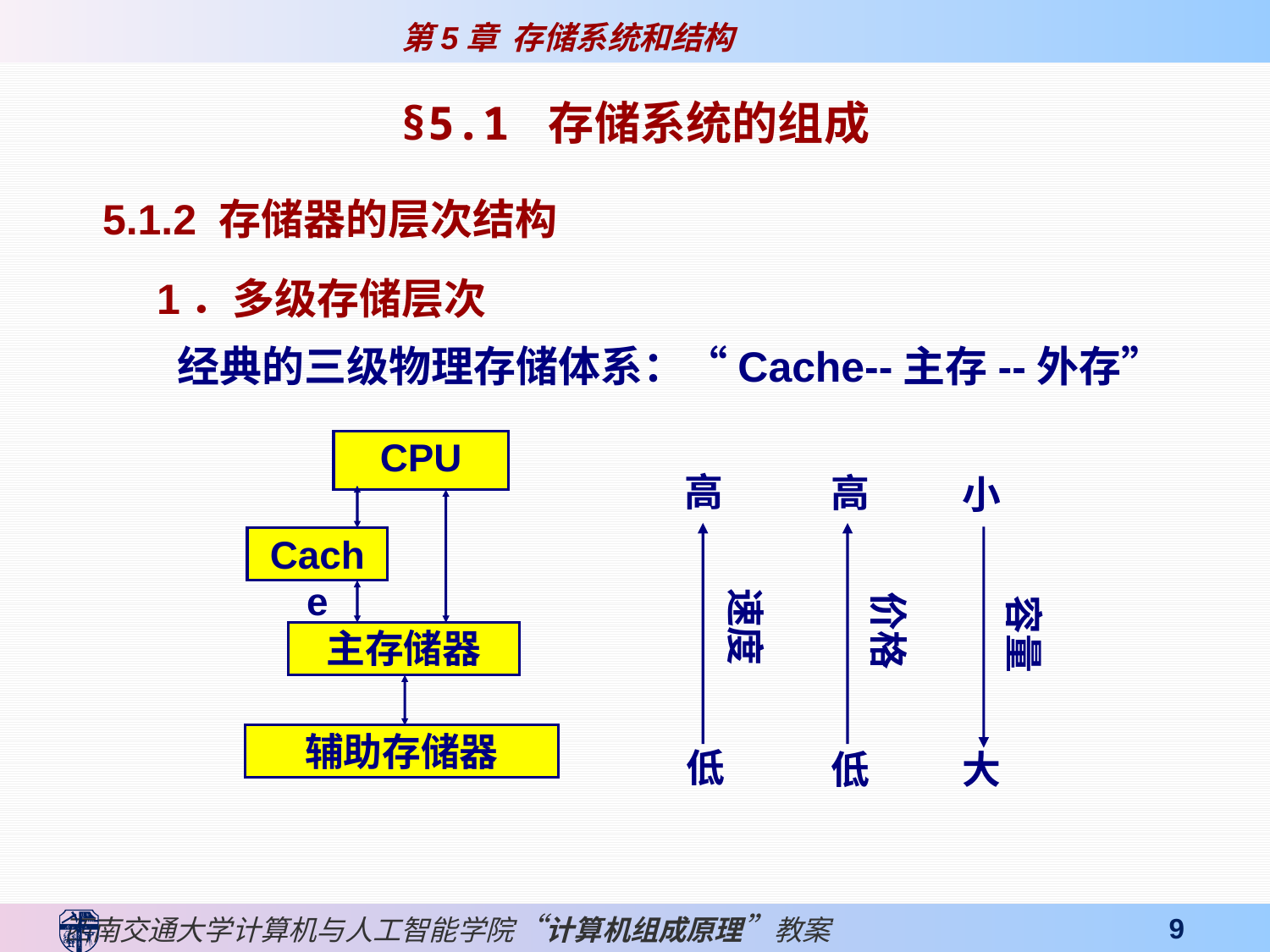

§5.1 存储系统的组成
5.1.2 存储器的层次结构
1．多级存储层次
经典的三级物理存储体系：“Cache--主存--外存”
CPU

Cache

主存储器

辅助存储器
高
高
小

速度
价格
容量
低
低
大